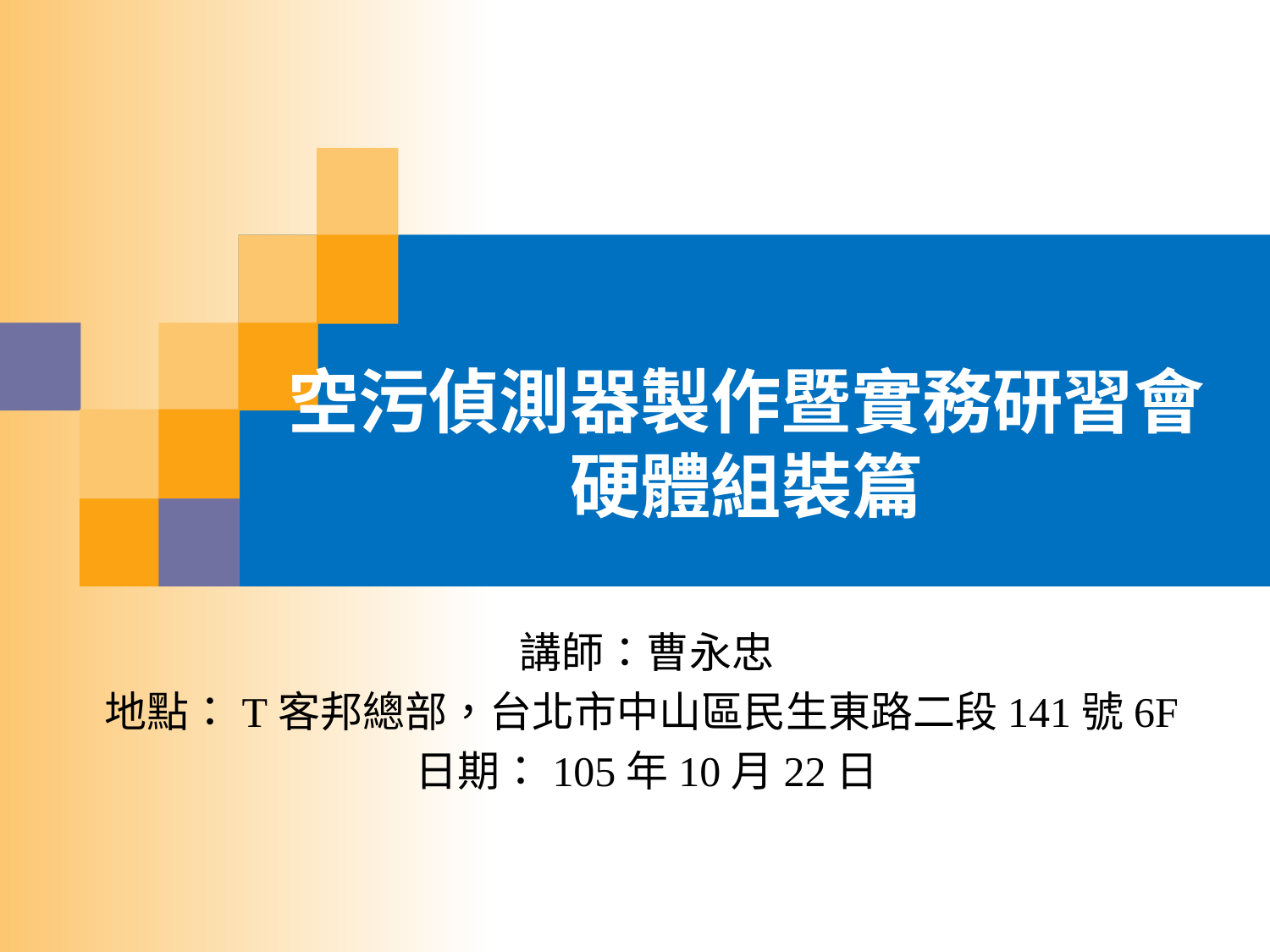

# 空污偵測器製作暨實務研習會 硬體組裝篇
講師：曹永忠
地點：T客邦總部，台北市中山區民生東路二段141號6F
日期：105年10月22日